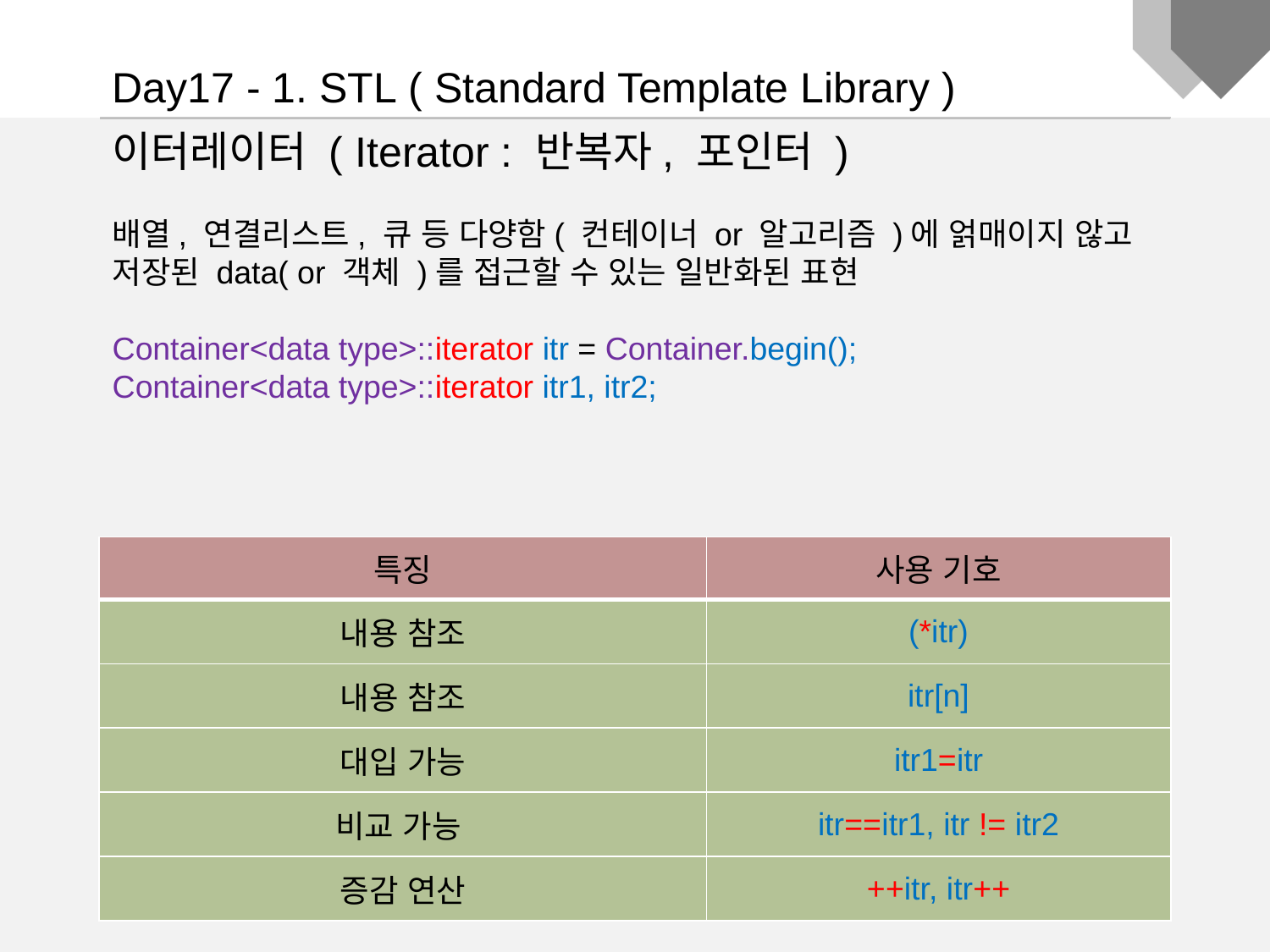

Day17 - 1. STL ( Standard Template Library )
이터레이터 ( Iterator : 반복자, 포인터 )

배열, 연결리스트, 큐 등 다양함( 컨테이너 or 알고리즘 )에 얽매이지 않고
저장된 data( or 객체 )를 접근할 수 있는 일반화된 표현

Container<data type>::iterator itr = Container.begin();
Container<data type>::iterator itr1, itr2;
| 특징 | 사용 기호 |
| --- | --- |
| 내용 참조 | (\*itr) |
| 내용 참조 | itr[n] |
| 대입 가능 | itr1=itr |
| 비교 가능 | itr==itr1, itr != itr2 |
| 증감 연산 | ++itr, itr++ |